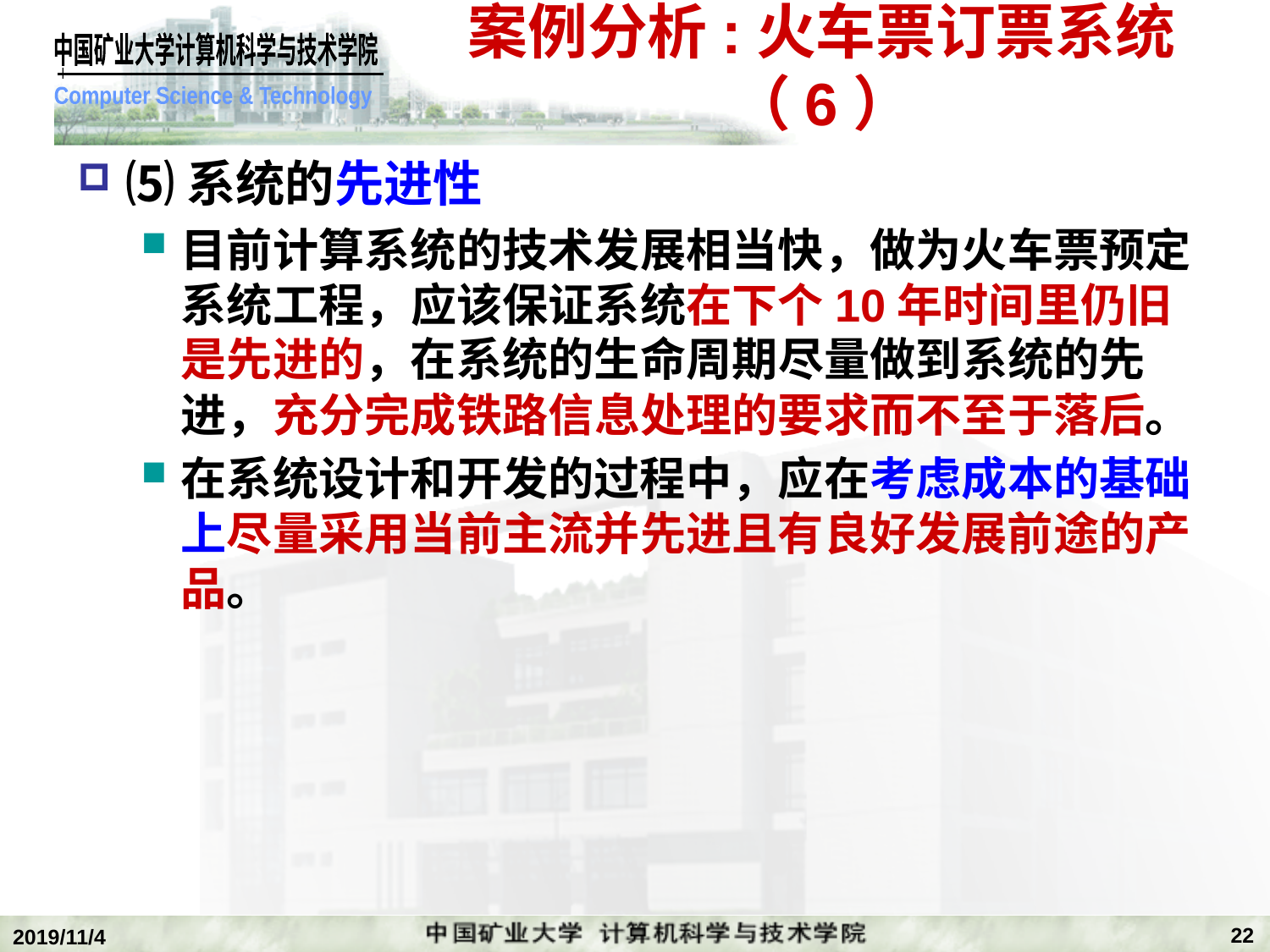

# 案例分析:火车票订票系统（6）
⑸系统的先进性
目前计算系统的技术发展相当快，做为火车票预定系统工程，应该保证系统在下个10年时间里仍旧是先进的，在系统的生命周期尽量做到系统的先进，充分完成铁路信息处理的要求而不至于落后。
在系统设计和开发的过程中，应在考虑成本的基础上尽量采用当前主流并先进且有良好发展前途的产品。
22
2019/11/4